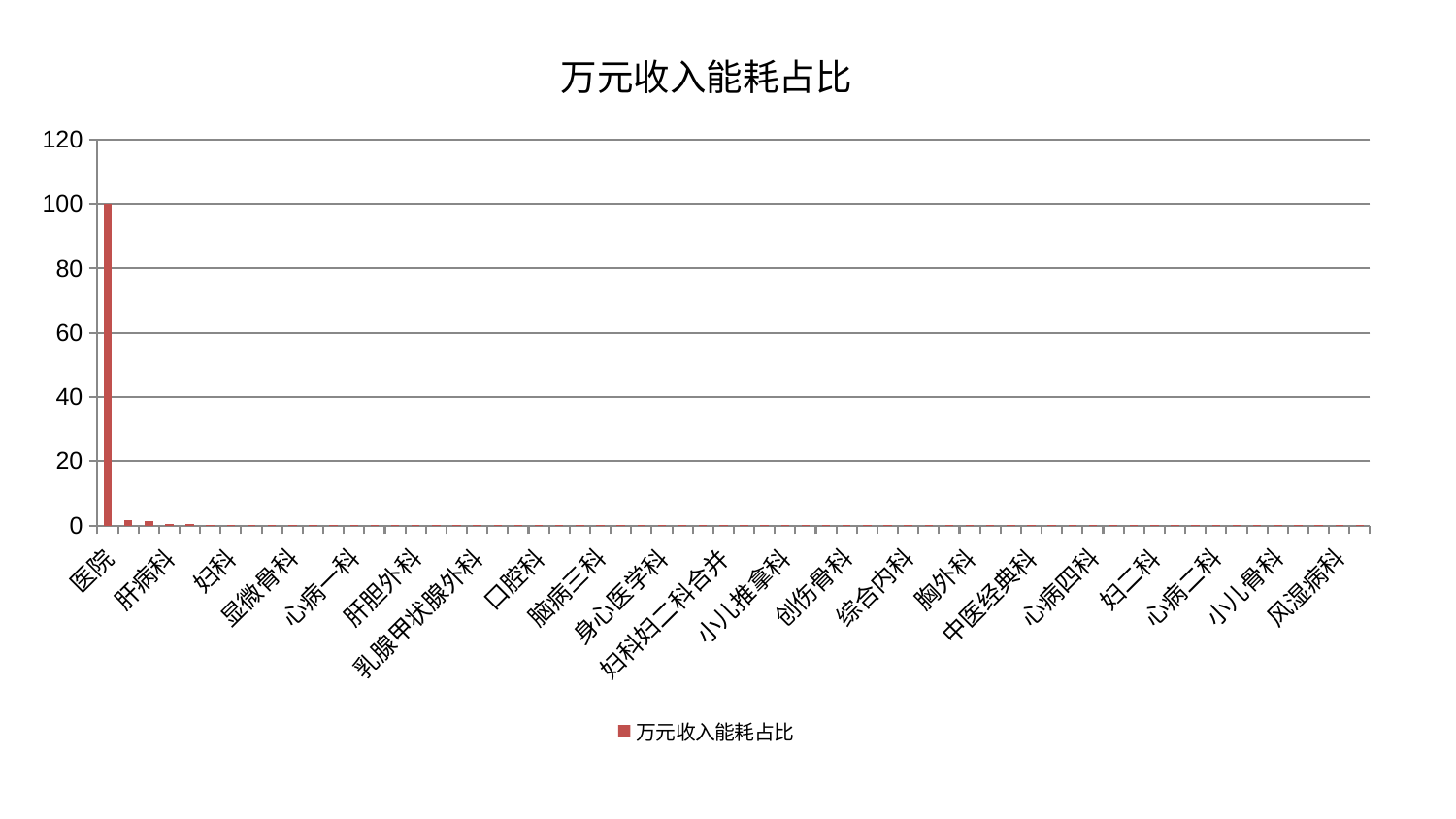

### Chart: 万元收入能耗占比

| Category | 万元收入能耗占比 |
|---|---|
| 医院 | 100.0 |
| 神经内科 | 1.8057066705374882 |
| 神经外科 | 1.2711961705222479 |
| 肝病科 | 0.521512536809327 |
| 肛肠科 | 0.5047824893788957 |
| 呼吸内科 | 0.2828591842314671 |
| 妇科 | 0.14278818904464174 |
| 微创骨科 | 0.11220943079892753 |
| 消化内科 | 0.1008559845787726 |
| 显微骨科 | 0.0675867481383061 |
| 治未病中心 | 0.05149956495536651 |
| 脑病二科 | 0.04733914085153818 |
| 心病一科 | 0.0467188144695452 |
| 骨科 | 0.046591512596249024 |
| 针灸科 | 0.04001439556094928 |
| 肝胆外科 | 0.03955043738968795 |
| 中医外治中心 | 0.039239544660630454 |
| 西区重症医学科 | 0.031630505442869536 |
| 乳腺甲状腺外科 | 0.03075892486760817 |
| 耳鼻喉科 | 0.029000392656832606 |
| 康复科 | 0.028990961345083884 |
| 口腔科 | 0.02857601616957156 |
| 东区重症医学科 | 0.0274880253107621 |
| 脑病一科 | 0.02579552896915507 |
| 脑病三科 | 0.02579522789060256 |
| 周围血管科 | 0.024769813271408318 |
| 东区肾病科 | 0.024228264714026122 |
| 身心医学科 | 0.023390887403941064 |
| 肾脏内科 | 0.02333506923986676 |
| 关节骨科 | 0.02205911990910122 |
| 妇科妇二科合并 | 0.02127130080997879 |
| 产科 | 0.01955321432828701 |
| 男科 | 0.01912541427648493 |
| 小儿推拿科 | 0.017747427674672255 |
| 推拿科 | 0.01684679214809746 |
| 心病三科 | 0.016650846727330772 |
| 创伤骨科 | 0.016436957492345517 |
| 皮肤科 | 0.01569645083831219 |
| 心血管内科 | 0.014489449793552286 |
| 综合内科 | 0.014464098299823916 |
| 儿科 | 0.01440819998880459 |
| 眼科 | 0.013707315507453506 |
| 胸外科 | 0.013488868208630005 |
| 脾胃病科 | 0.013452395456106811 |
| 普通外科 | 0.013347556918757867 |
| 中医经典科 | 0.013095714368650023 |
| 脊柱骨科 | 0.01263576243594776 |
| 血液科 | 0.012339532708959006 |
| 心病四科 | 0.012282474693290052 |
| 重症医学科 | 0.011716002867854533 |
| 运动损伤骨科 | 0.011705164845271652 |
| 妇二科 | 0.011575611351431363 |
| 内分泌科 | 0.01143462665087093 |
| 美容皮肤科 | 0.011375124244222467 |
| 心病二科 | 0.01096727714367507 |
| 脾胃科消化科合并 | 0.010826066599125626 |
| 泌尿外科 | 0.010786524534539318 |
| 小儿骨科 | 0.010643030054947886 |
| 老年医学科 | 0.010631335846566232 |
| 肾病科 | 0.010352875235792994 |
| 风湿病科 | 0.010190840211601413 |
| 肿瘤内科 | 0.010096416793265277 |
288